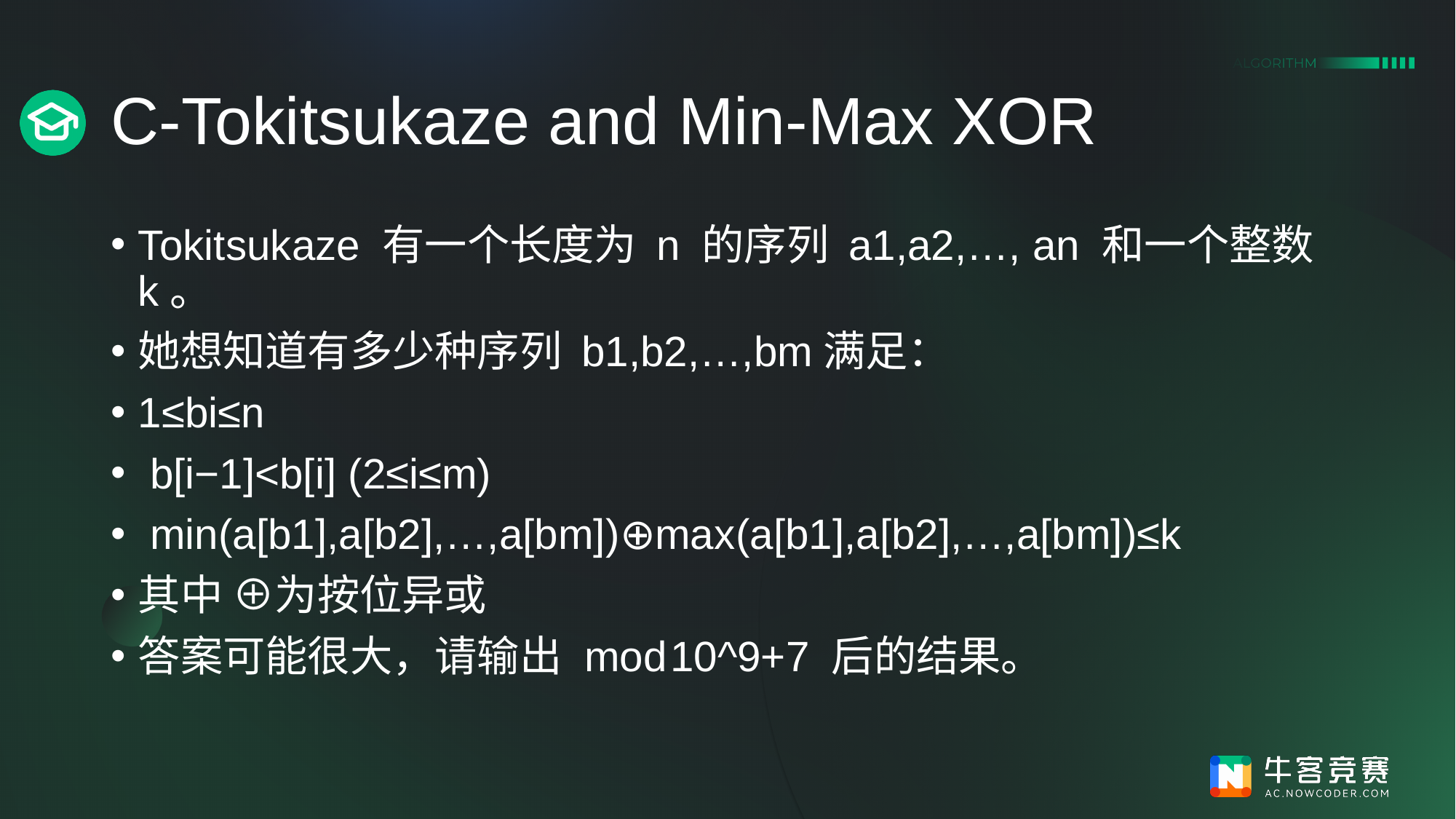

# C-Tokitsukaze and Min-Max XOR
Tokitsukaze 有一个长度为 n 的序列 a1,a2,…, an​ 和一个整数 k。
她想知道有多少种序列 b1,b2,…,bm满足：
1≤bi≤n
 b[i−1]<b[i] (2≤i≤m)
 min⁡(a[b1],a[b2],…,a[bm])⊕max⁡(a[b1],a[b2],…,a[bm])≤k
其中 ⊕为按位异或
答案可能很大，请输出  mod 10^9+7 后的结果。